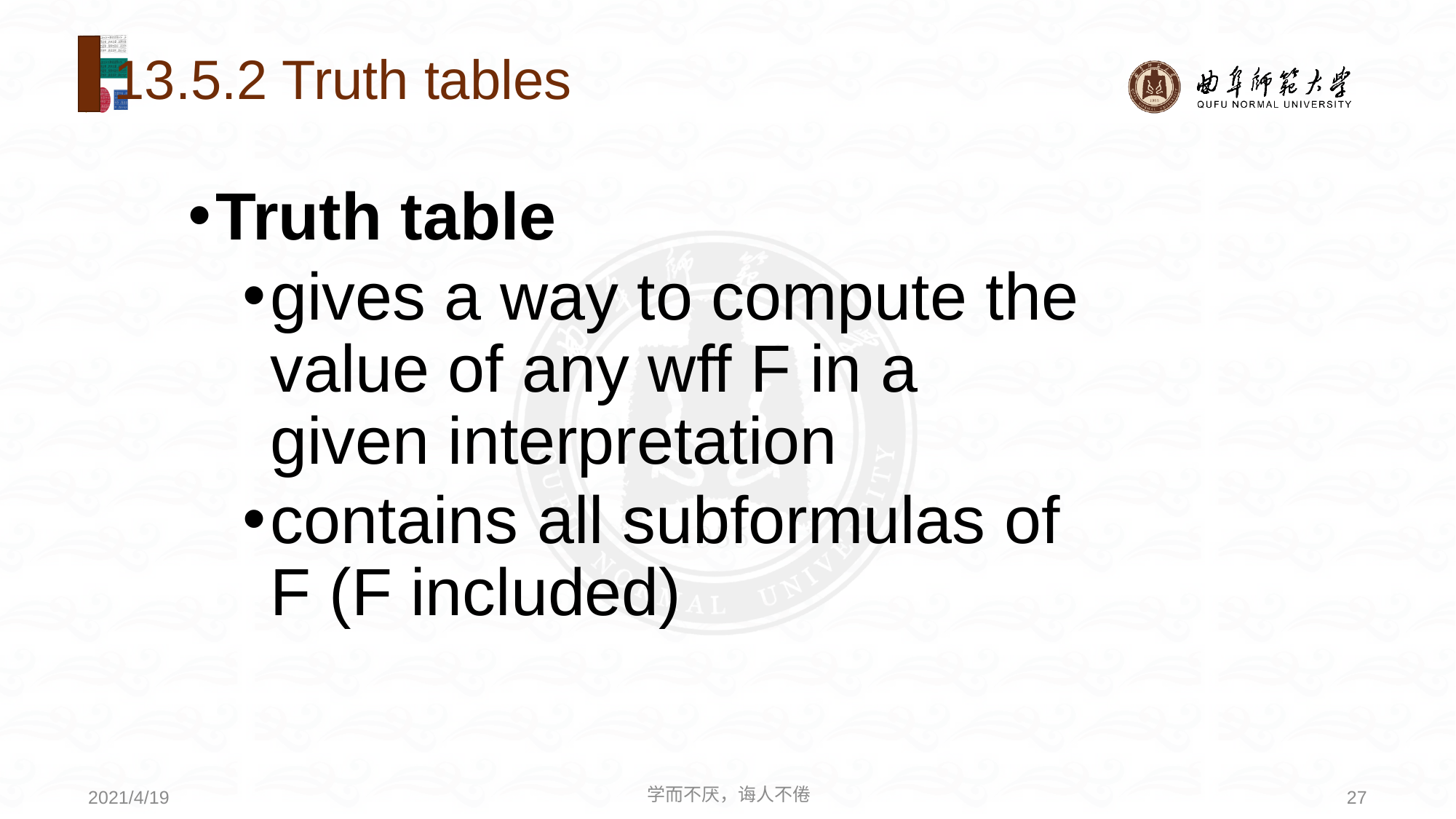

# 13.5.2 Truth tables
Truth table
gives a way to compute the value of any wff F in a given interpretation
contains all subformulas of F (F included)
学而不厌，诲人不倦
27
2021/4/19